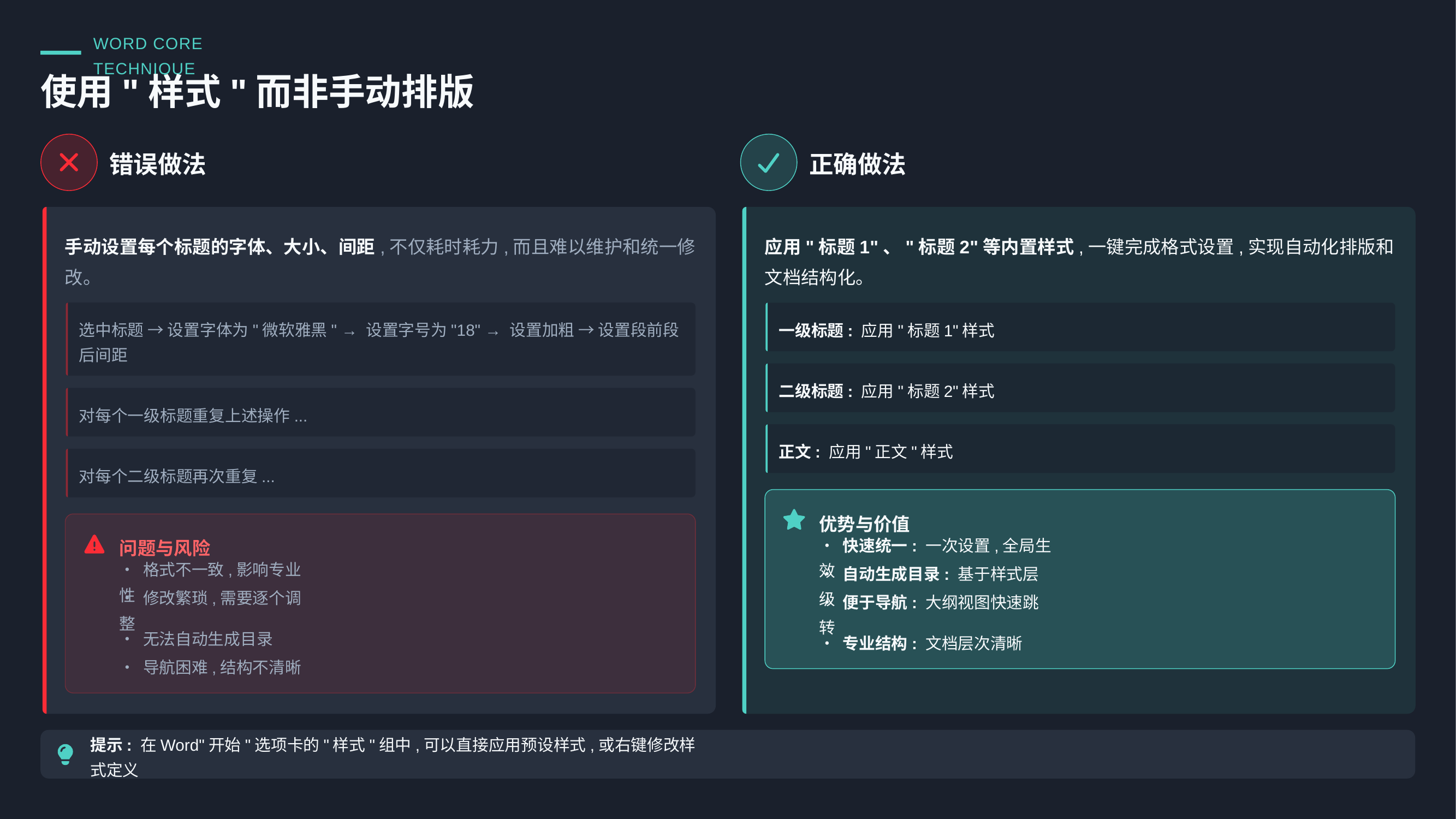

WORD CORE TECHNIQUE

使用"样式"而非手动排版

错误做法
正确做法

手动设置每个标题的字体、大小、间距,不仅耗时耗力,而且难以维护和统一修改。
应用"标题1"、"标题2"等内置样式,一键完成格式设置,实现自动化排版和文档结构化。

选中标题 → 设置字体为"微软雅黑" → 设置字号为"18" → 设置加粗 → 设置段前段后间距
一级标题: 应用"标题1"样式

二级标题: 应用"标题2"样式

对每个一级标题重复上述操作...

正文: 应用"正文"样式

对每个二级标题再次重复...

优势与价值

问题与风险

• 快速统一: 一次设置,全局生效
• 格式不一致,影响专业性
• 自动生成目录: 基于样式层级
• 修改繁琐,需要逐个调整
• 便于导航: 大纲视图快速跳转
• 无法自动生成目录
• 专业结构: 文档层次清晰
• 导航困难,结构不清晰

提示: 在Word"开始"选项卡的"样式"组中,可以直接应用预设样式,或右键修改样式定义